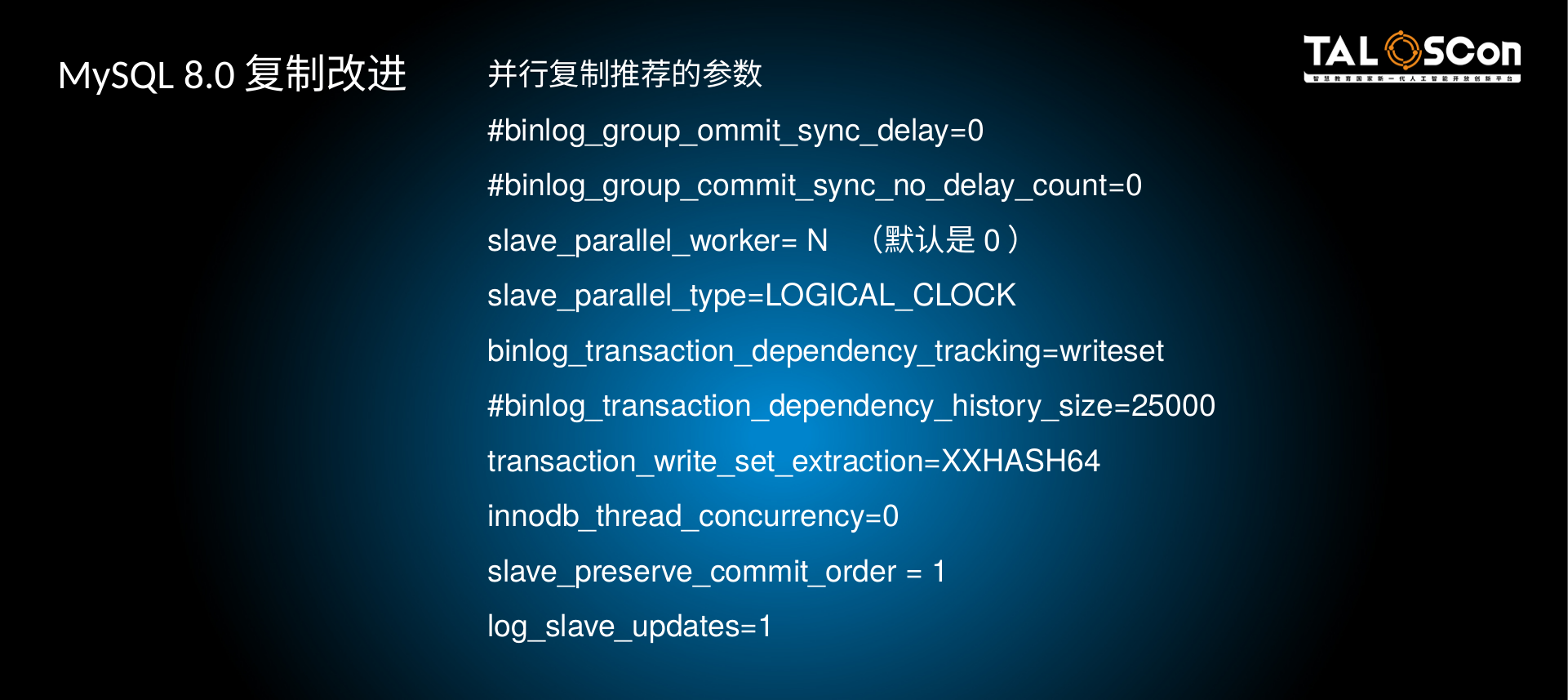

并行复制推荐的参数
#binlog_group_ommit_sync_delay=0
#binlog_group_commit_sync_no_delay_count=0
slave_parallel_worker= N  （默认是0）
slave_parallel_type=LOGICAL_CLOCK
binlog_transaction_dependency_tracking=writeset
#binlog_transaction_dependency_history_size=25000
transaction_write_set_extraction=XXHASH64
innodb_thread_concurrency=0
slave_preserve_commit_order = 1
log_slave_updates=1
MySQL 8.0复制改进